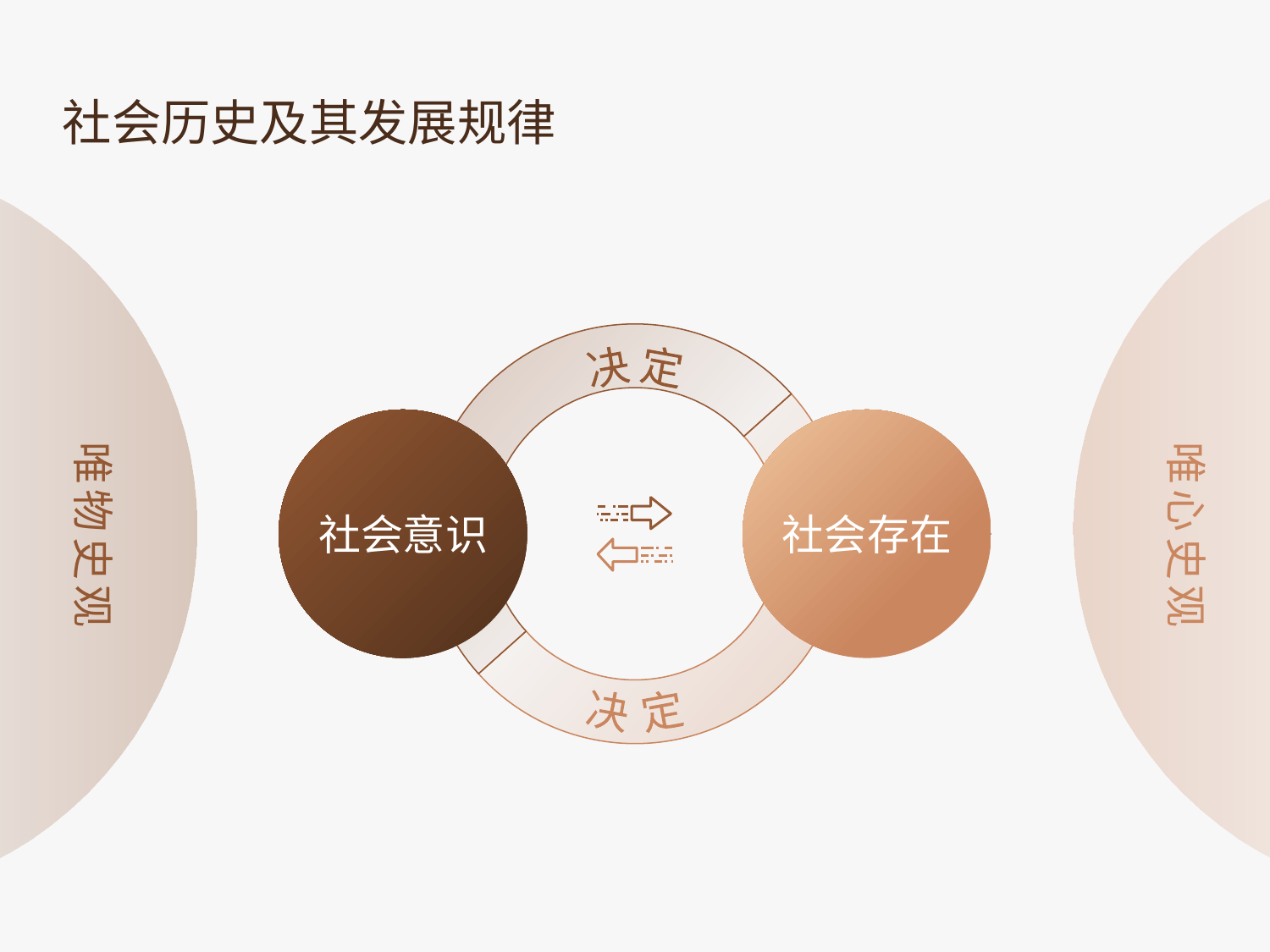

社会历史及其发展规律

决 定

社会意识
社会存在

决 定
唯物史观
唯心史观